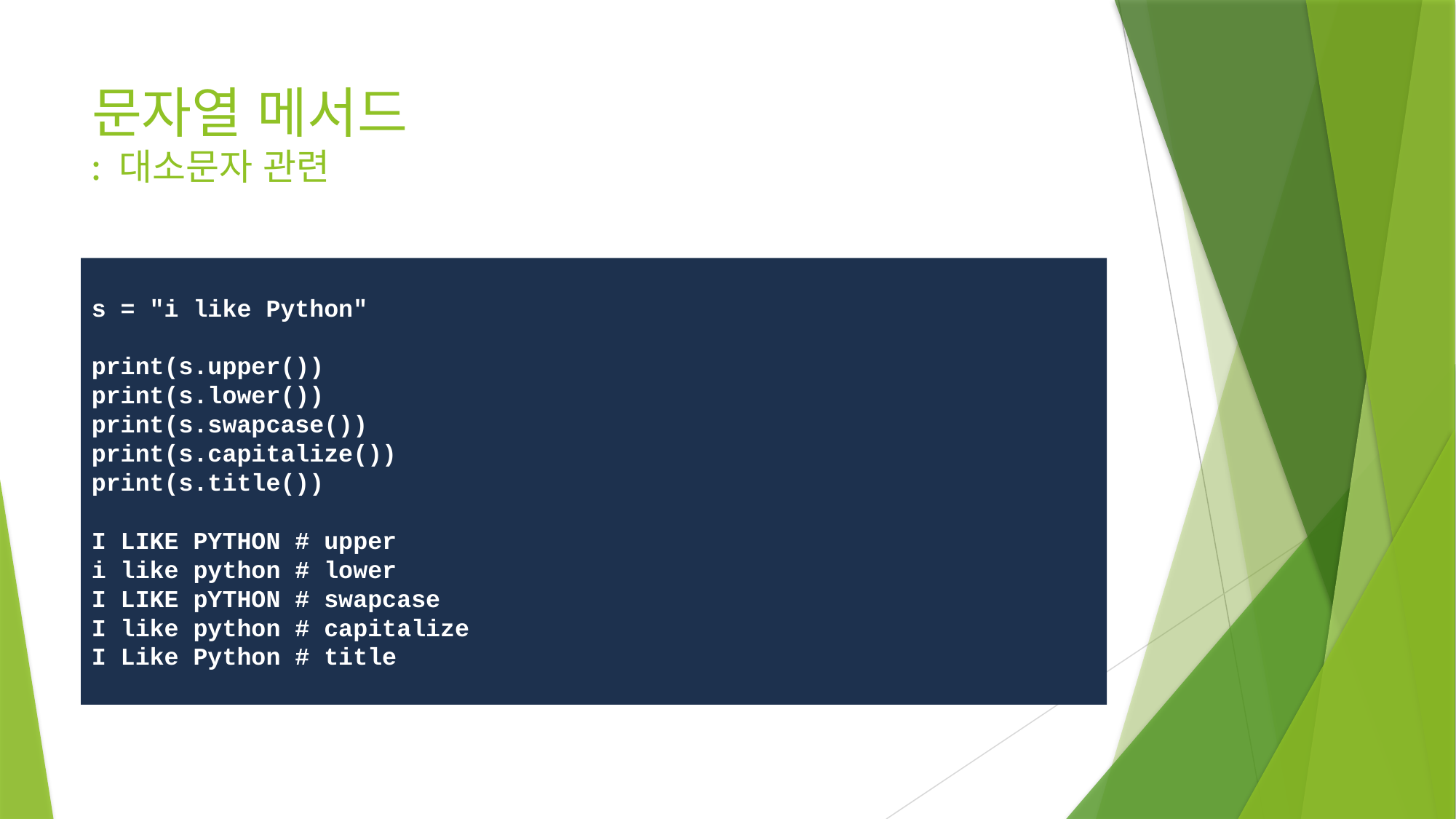

# 문자열 메서드 : 대소문자 관련

s = "i like Python"
print(s.upper())
print(s.lower())
print(s.swapcase())
print(s.capitalize())
print(s.title())

I LIKE PYTHON # upper
i like python # lower
I LIKE pYTHON # swapcase
I like python # capitalize
I Like Python # title